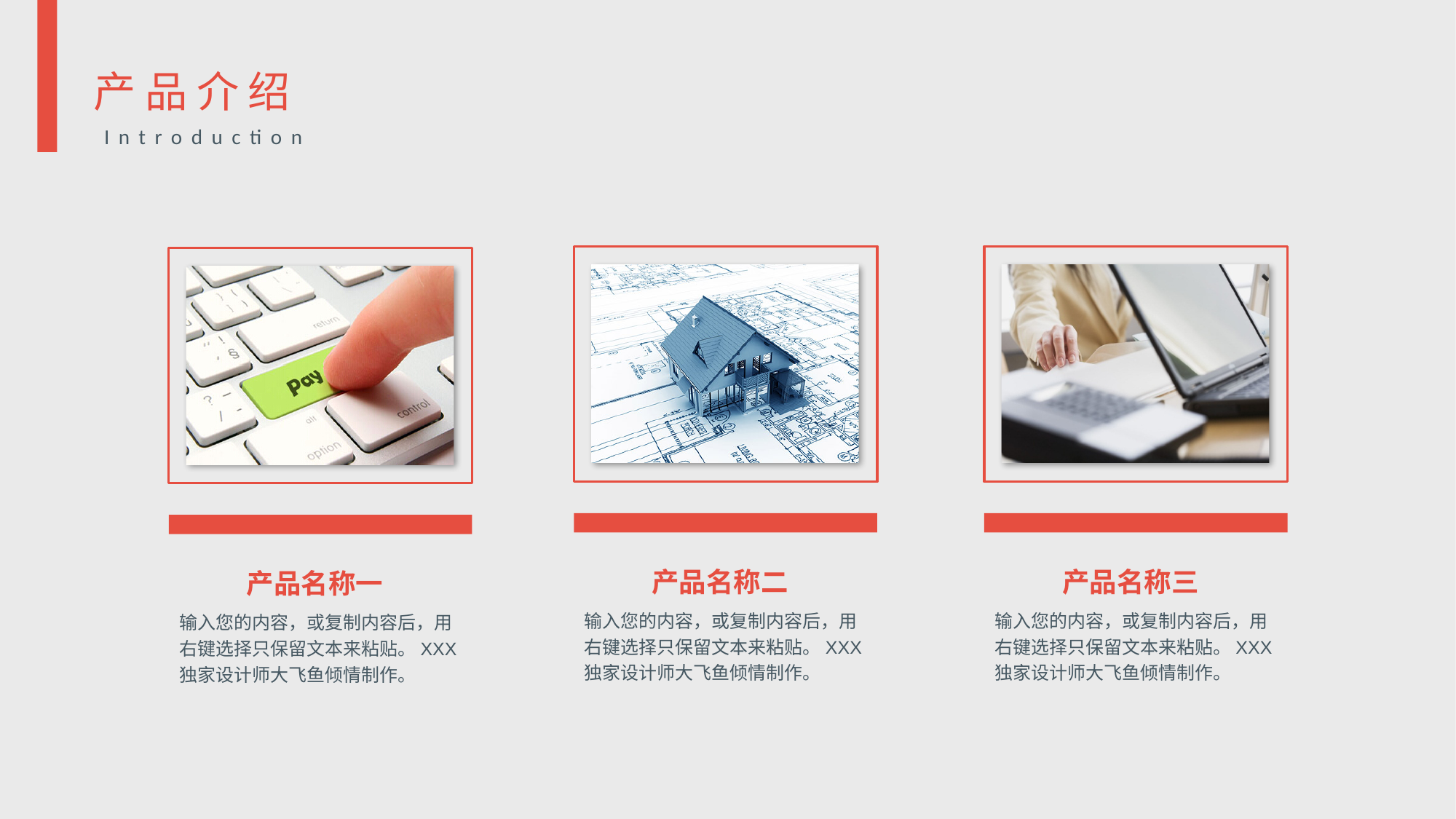

产品介绍
Introduction

产品名称三
输入您的内容，或复制内容后，用右键选择只保留文本来粘贴。XXX独家设计师大飞鱼倾情制作。
产品名称二
输入您的内容，或复制内容后，用右键选择只保留文本来粘贴。XXX独家设计师大飞鱼倾情制作。
产品名称一
输入您的内容，或复制内容后，用右键选择只保留文本来粘贴。XXX独家设计师大飞鱼倾情制作。